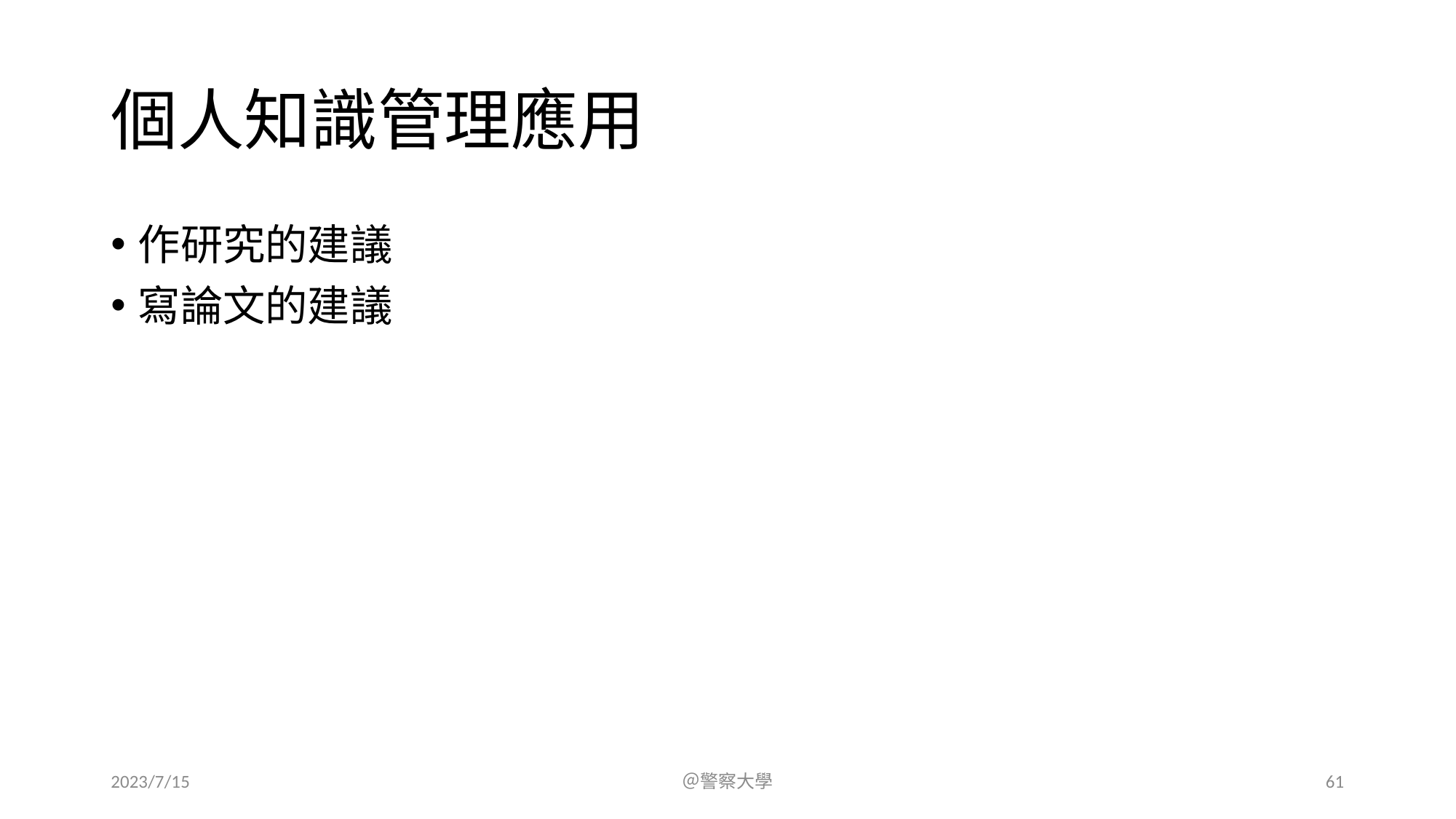

# 個人知識管理應用
作研究的建議
寫論文的建議
2023/7/15
＠警察大學
61